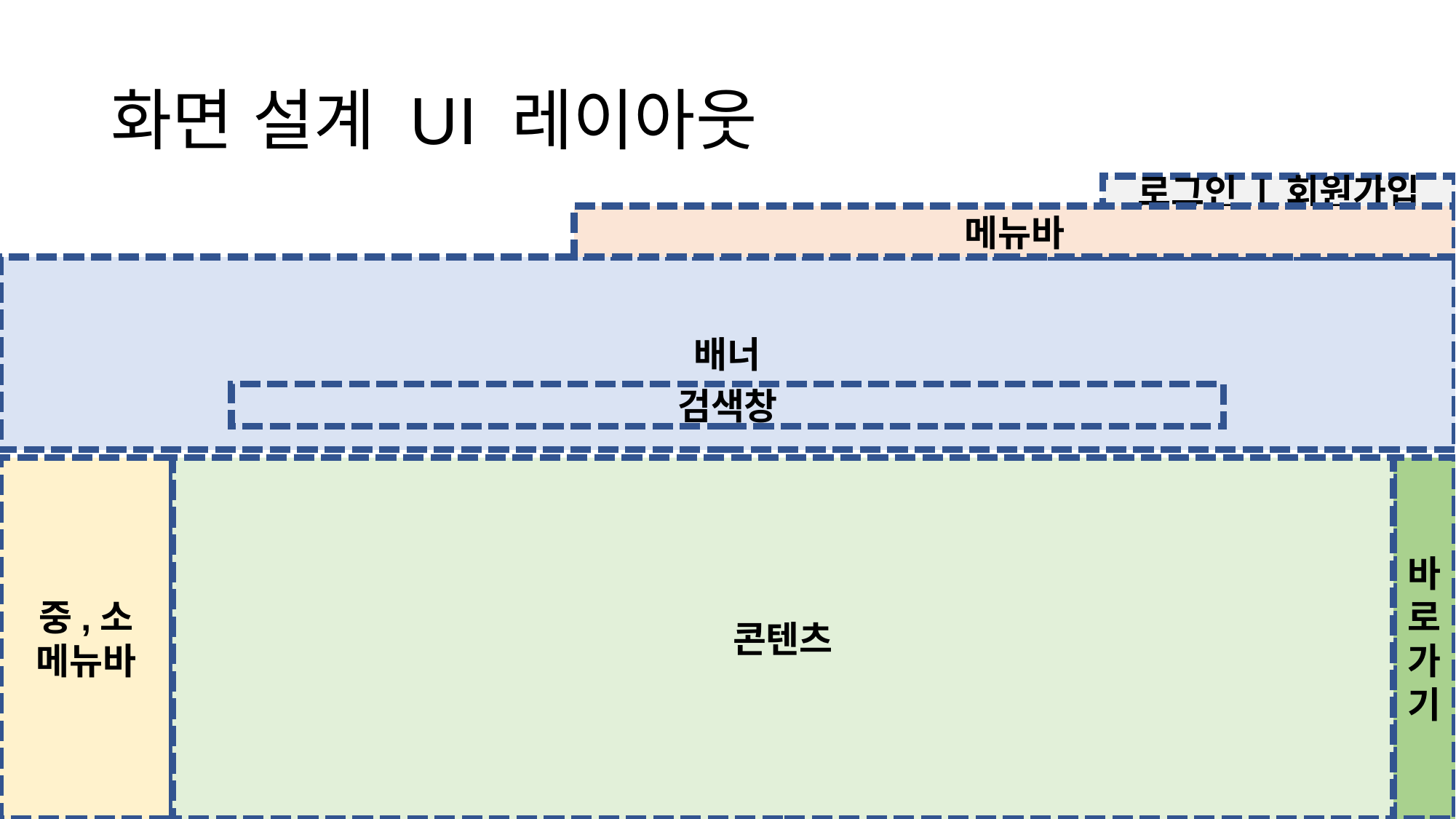

# 화면 설계 UI 레이아웃
로그인 | 회원가입
메뉴바
배너
검색창
중,소 메뉴바
콘텐츠
바로가기